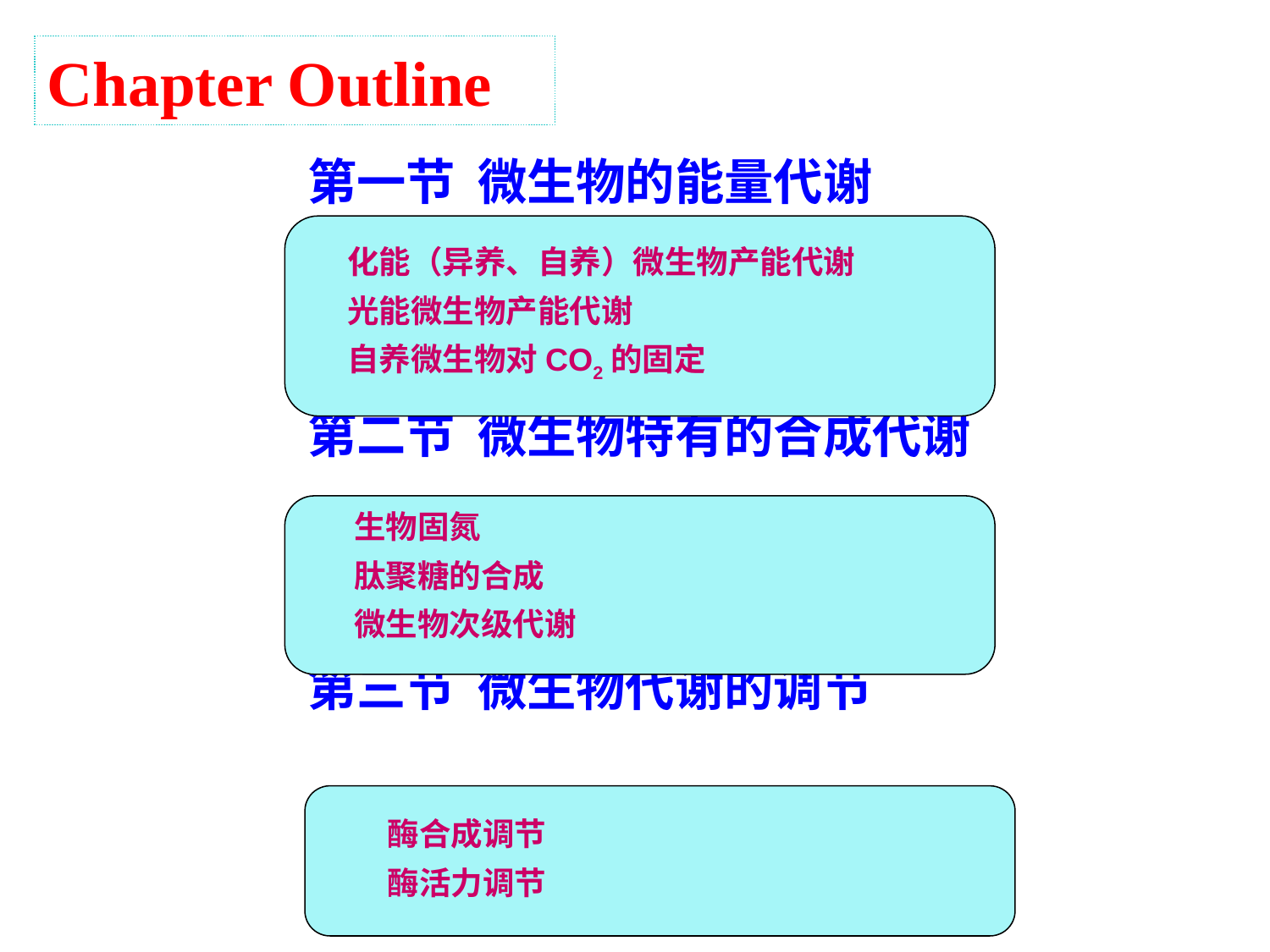

Chapter Outline
第一节  微生物的能量代谢

第二节  微生物特有的合成代谢

第三节  微生物代谢的调节

化能（异养、自养）微生物产能代谢
光能微生物产能代谢
自养微生物对CO2的固定

生物固氮
肽聚糖的合成
微生物次级代谢

酶合成调节
酶活力调节